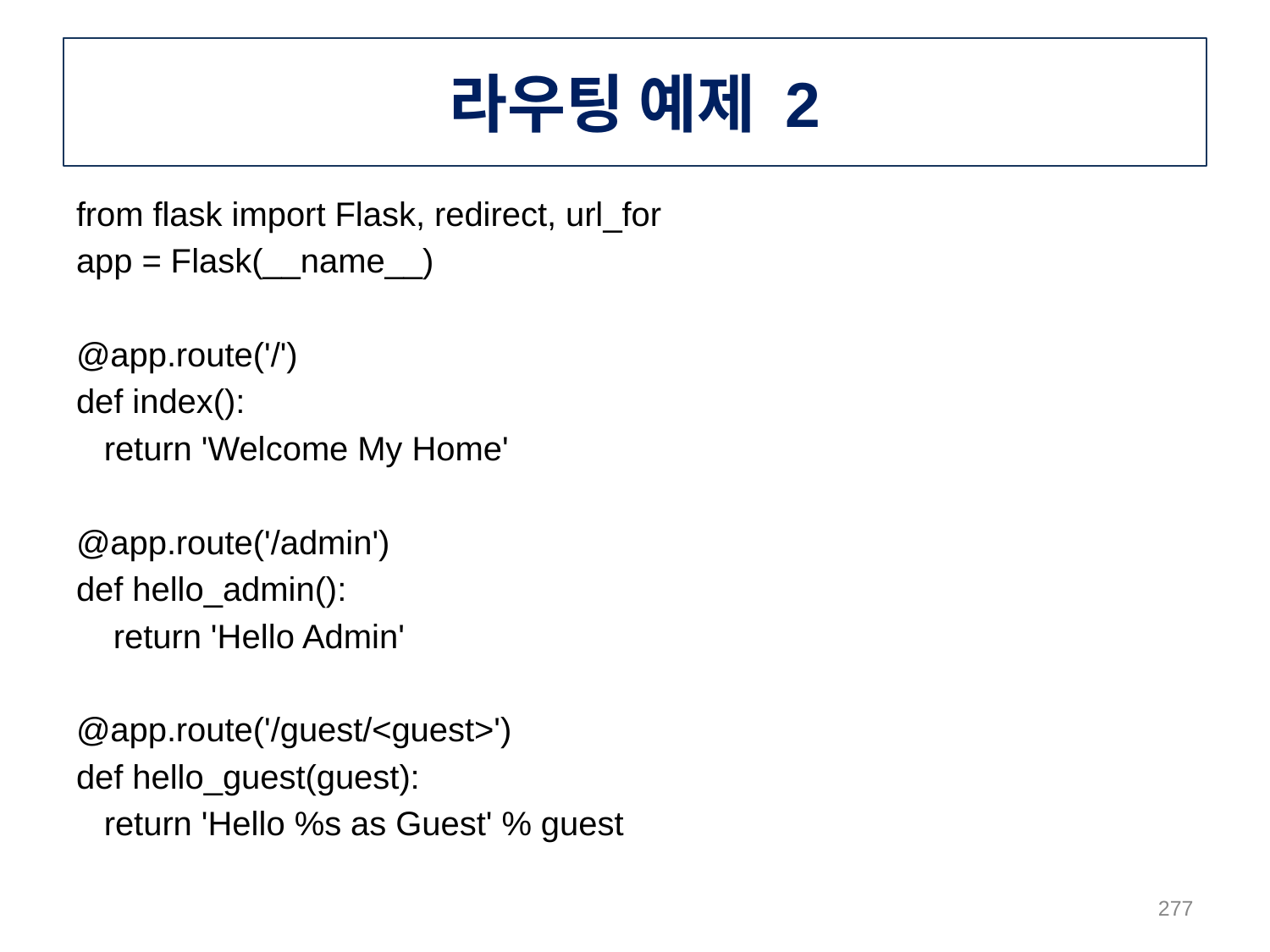

# 라우팅 예제 2
from flask import Flask, redirect, url_for
app = Flask(__name__)

@app.route('/')
def index():
   return 'Welcome My Home'

@app.route('/admin')
def hello_admin():
    return 'Hello Admin'

@app.route('/guest/<guest>')
def hello_guest(guest):
   return 'Hello %s as Guest' % guest

277